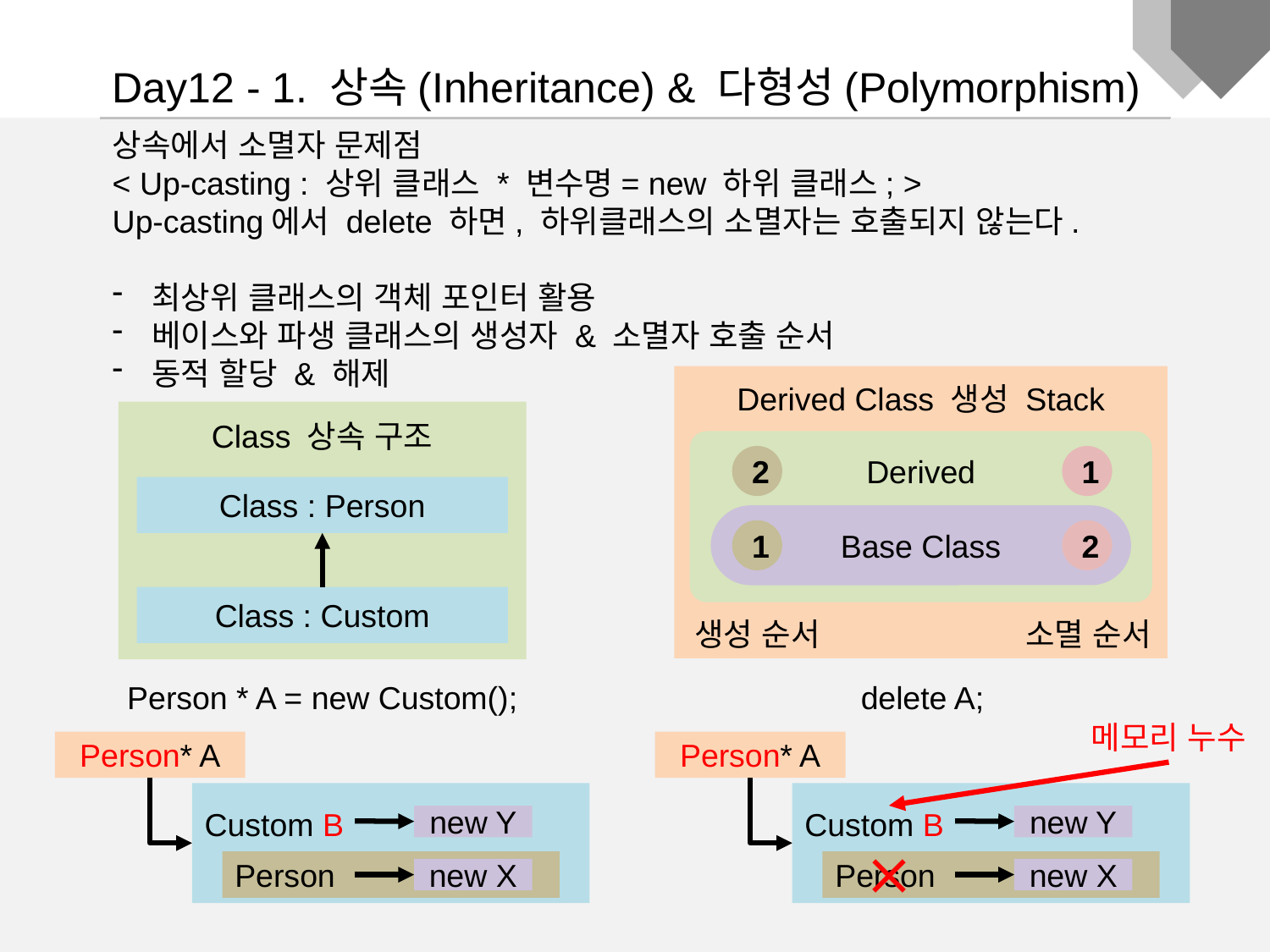

Day12 - 1. 상속(Inheritance) & 다형성(Polymorphism)
상속에서 소멸자 문제점
< Up-casting : 상위 클래스 * 변수명= new 하위 클래스; >
Up-casting에서 delete 하면, 하위클래스의 소멸자는 호출되지 않는다.

최상위 클래스의 객체 포인터 활용
베이스와 파생 클래스의 생성자 & 소멸자 호출 순서
동적 할당 & 해제

Derived Class 생성 Stack

Derived

Base Class
2
1
1
2
생성 순서
소멸 순서
Class 상속 구조

Class : Person
Class : Custom
Person * A = new Custom();
delete A;
메모리 누수
Person* A
Custom B

new Y
Person
new X
Person* A
Custom B

new Y
Person
new X